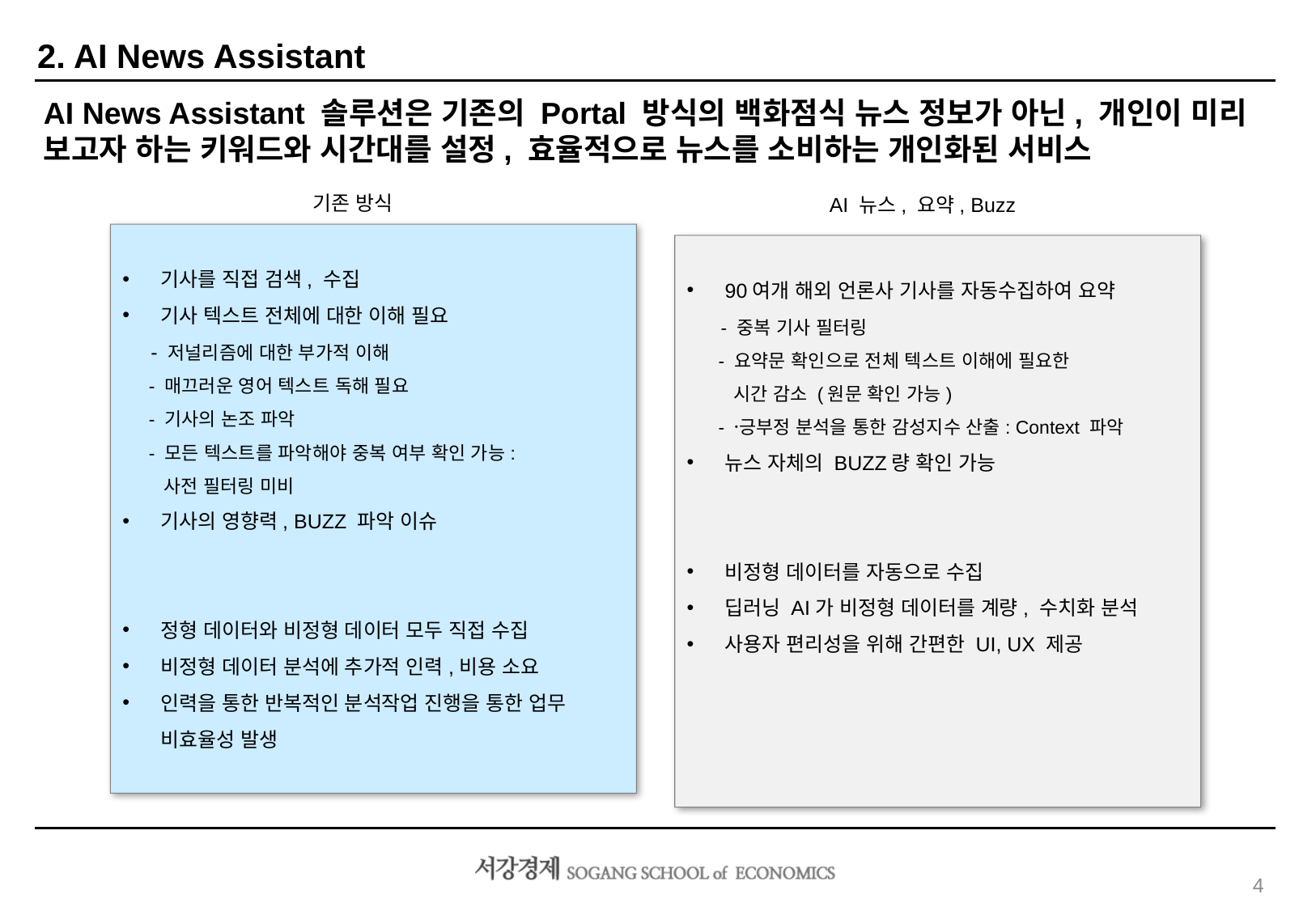

2. AI News Assistant
AI News Assistant 솔루션은 기존의 Portal 방식의 백화점식 뉴스 정보가 아닌, 개인이 미리 보고자 하는 키워드와 시간대를 설정, 효율적으로 뉴스를 소비하는 개인화된 서비스
기존 방식
AI 뉴스, 요약, Buzz

기사를 직접 검색, 수집
기사 텍스트 전체에 대한 이해 필요
     - 저널리즘에 대한 부가적 이해
     - 매끄러운 영어 텍스트 독해 필요
     - 기사의 논조 파악
     - 모든 텍스트를 파악해야 중복 여부 확인 가능:
       사전 필터링 미비
기사의 영향력, BUZZ 파악 이슈

정형 데이터와 비정형 데이터 모두 직접 수집
비정형 데이터 분석에 추가적 인력,비용 소요
인력을 통한 반복적인 분석작업 진행을 통한 업무 비효율성 발생

90여개 해외 언론사 기사를 자동수집하여 요약
      - 중복 기사 필터링
      - 요약문 확인으로 전체 텍스트 이해에 필요한
        시간 감소 (원문 확인 가능)
      - 긍〮부정 분석을 통한 감성지수 산출: Context 파악
뉴스 자체의 BUZZ량 확인 가능

비정형 데이터를 자동으로 수집
딥러닝 AI가 비정형 데이터를 계량, 수치화 분석
사용자 편리성을 위해 간편한 UI, UX 제공

4